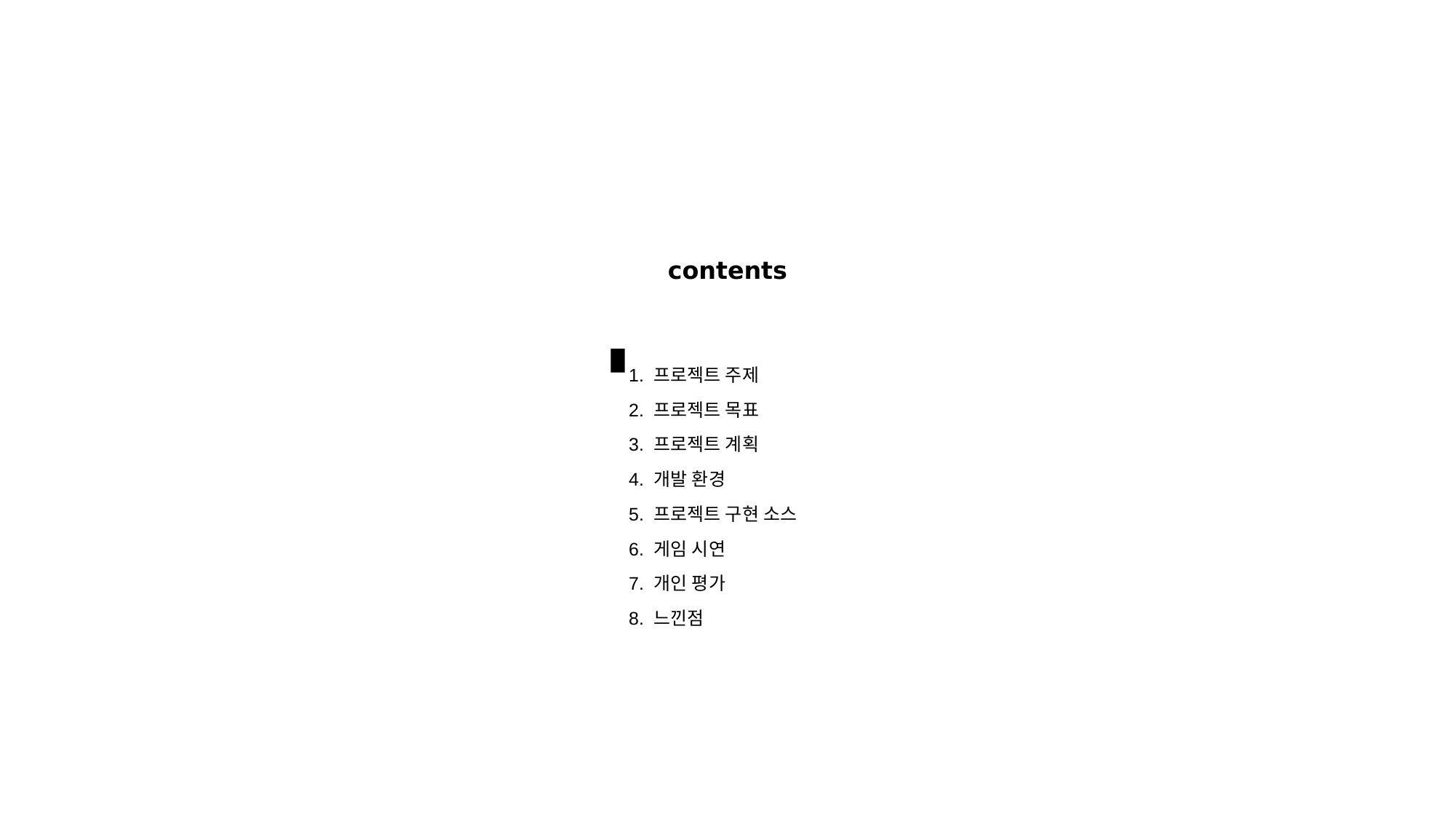

# contents

1. 프로젝트 주제
2. 프로젝트 목표
3. 프로젝트 계획
4. 개발 환경
5. 프로젝트 구현 소스
6. 게임 시연
7. 개인 평가
8. 느낀점